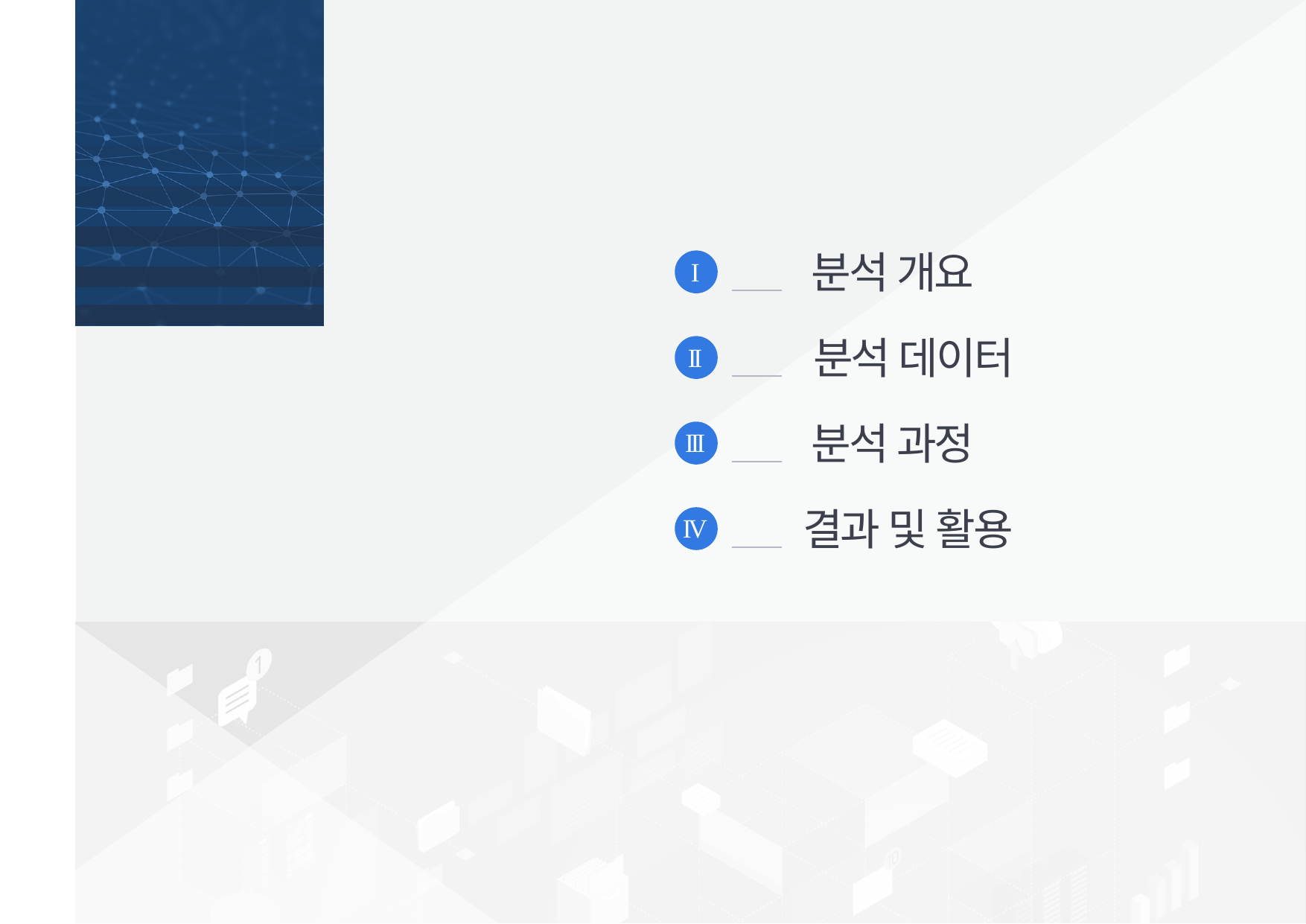

CONTENTS
분석 개요

I
분석 데이터

II
분석 과정

III
결과 및 활용

IV